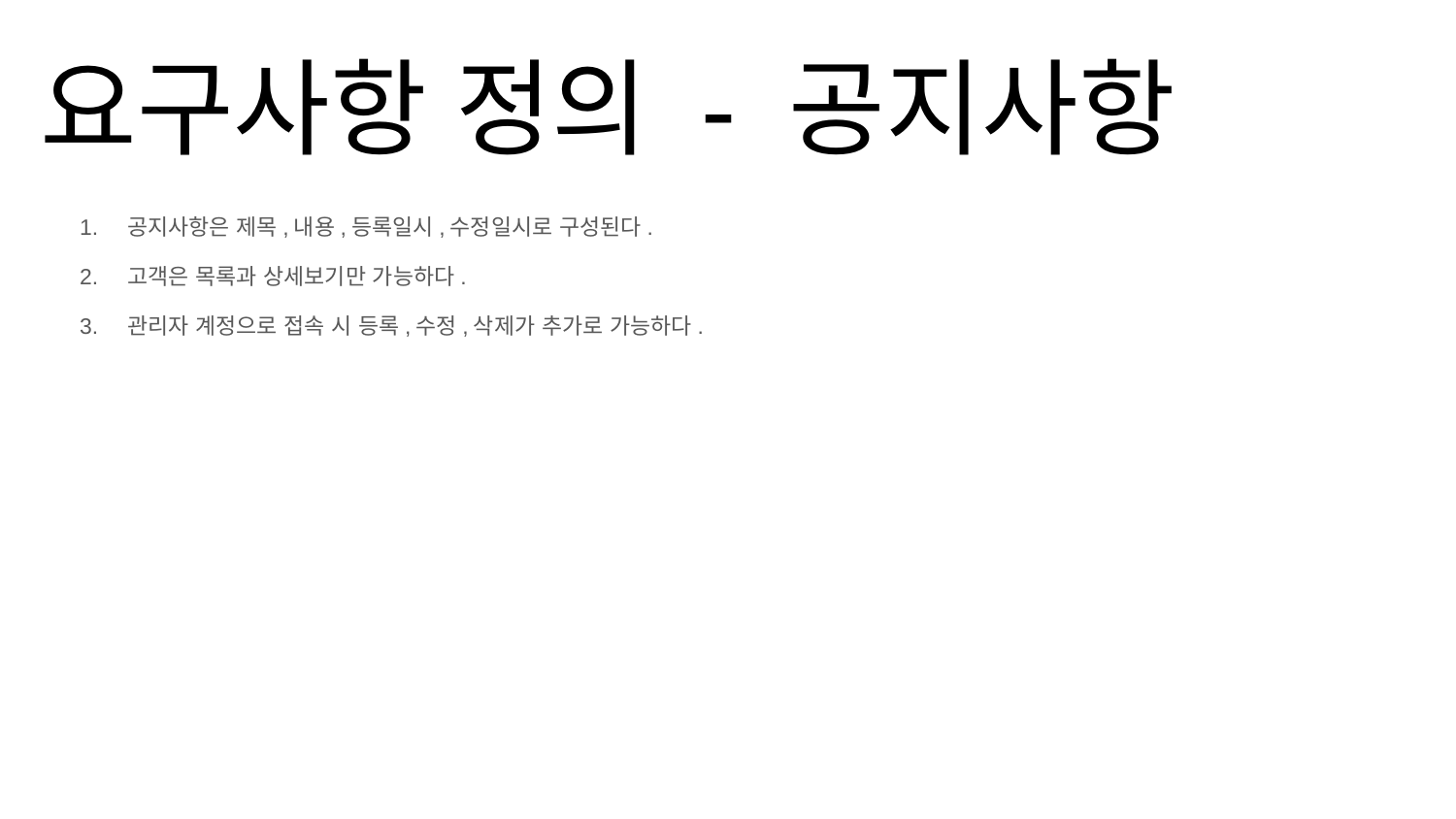

# 요구사항 정의 - 공지사항
공지사항은 제목,내용,등록일시,수정일시로 구성된다.

고객은 목록과 상세보기만 가능하다.

관리자 계정으로 접속 시 등록,수정,삭제가 추가로 가능하다.